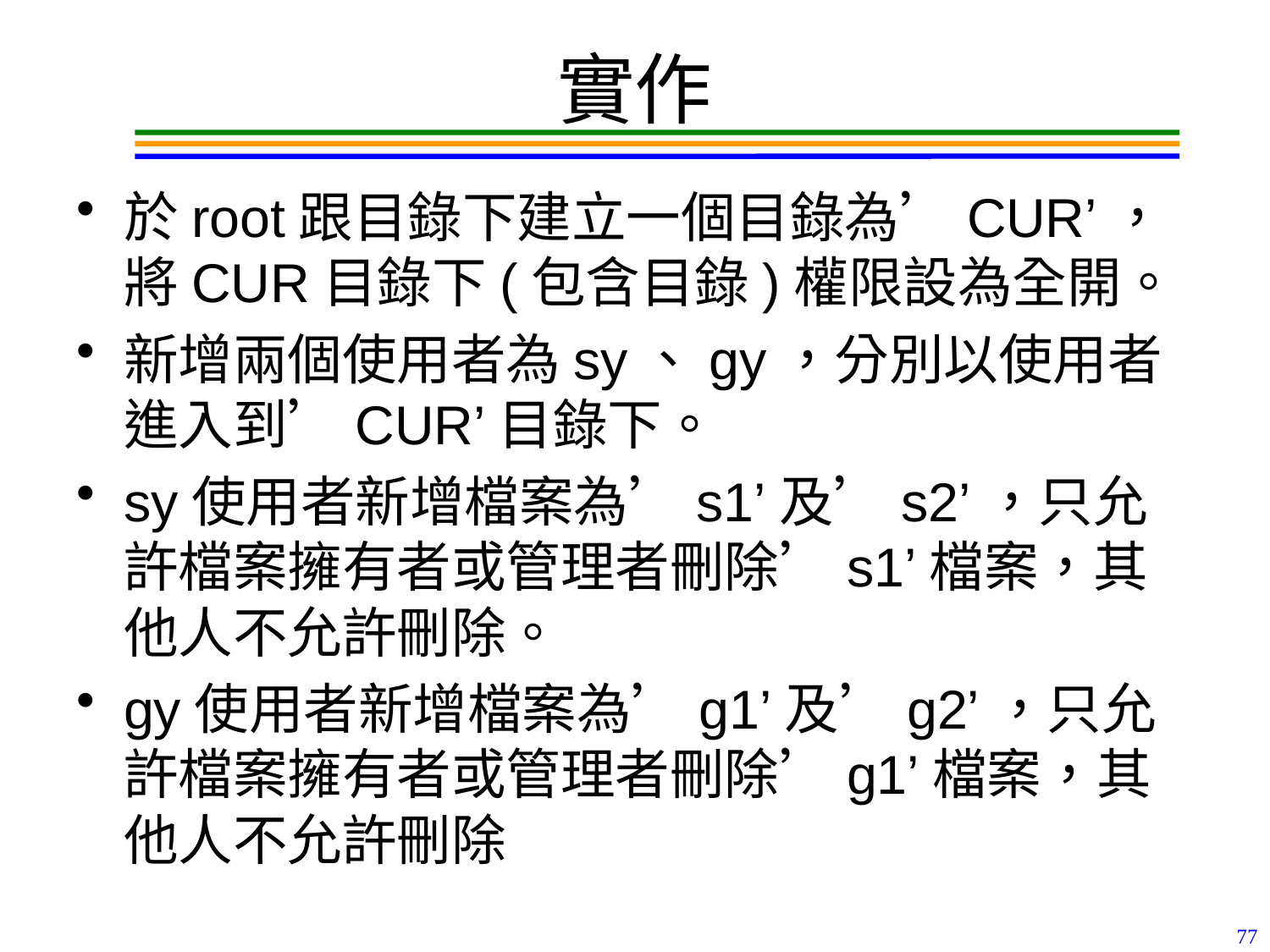

# 實作
於root跟目錄下建立一個目錄為’CUR’，將CUR目錄下(包含目錄)權限設為全開。
新增兩個使用者為sy、gy，分別以使用者進入到’CUR’目錄下。
sy使用者新增檔案為’s1’及’s2’，只允許檔案擁有者或管理者刪除’s1’檔案，其他人不允許刪除。
gy使用者新增檔案為’g1’及’g2’，只允許檔案擁有者或管理者刪除’g1’檔案，其他人不允許刪除
77